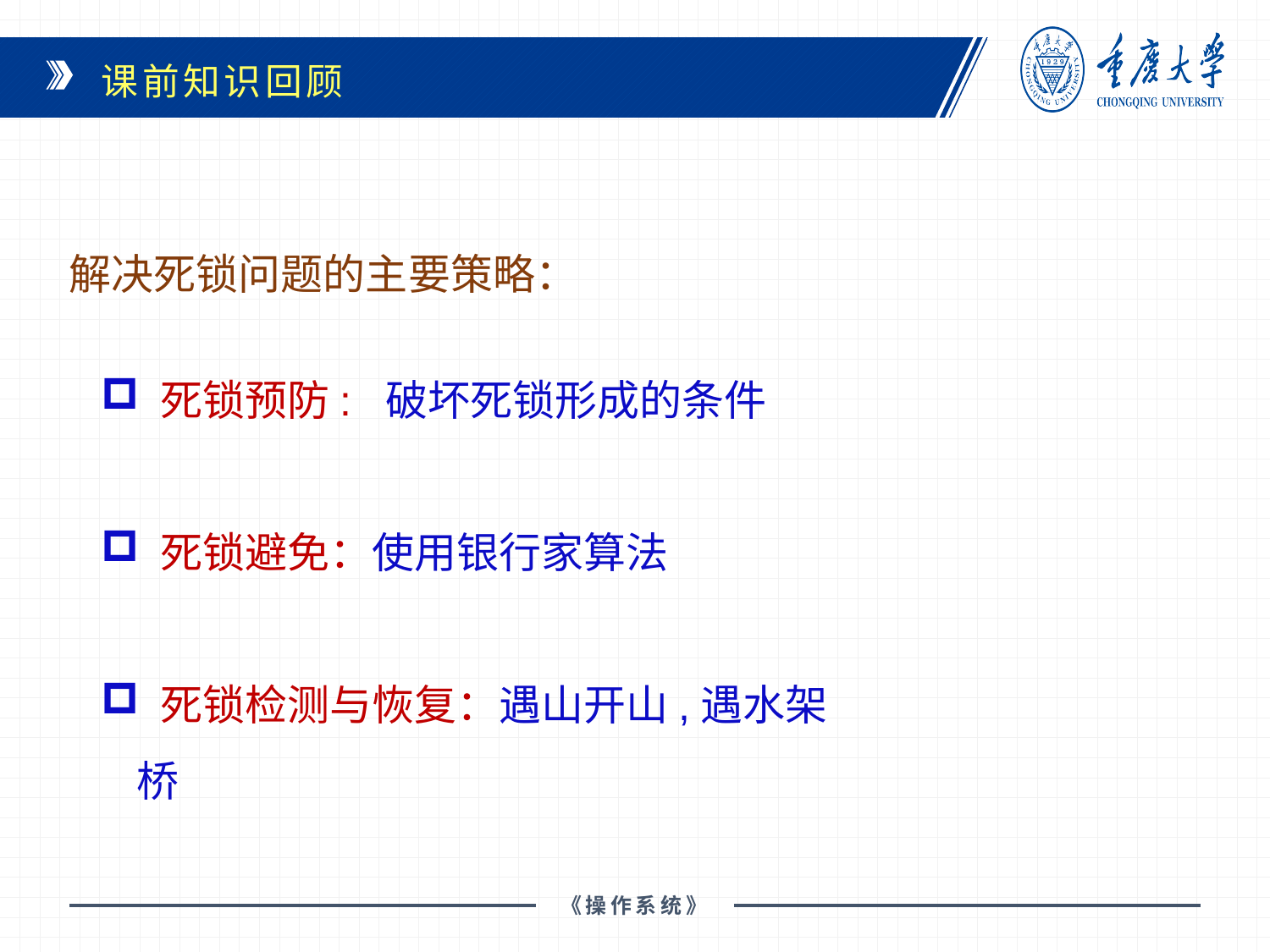

课前知识回顾
解决死锁问题的主要策略：
 死锁预防:  破坏死锁形成的条件

 死锁避免：使用银行家算法

 死锁检测与恢复：遇山开山,遇水架桥